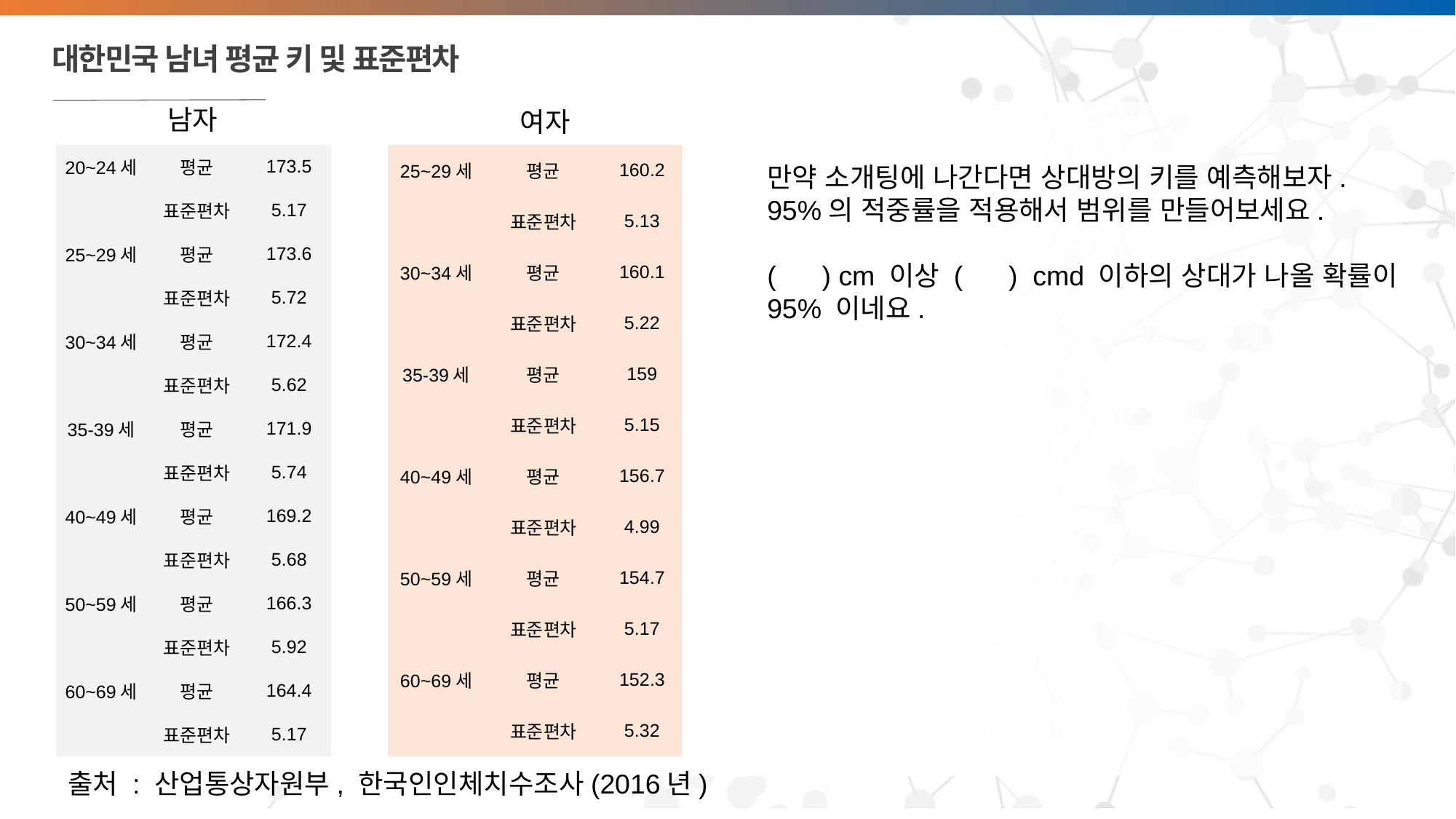

# 대한민국 남녀 평균 키 및 표준편차

남자
여자
| 20~24세 | 평균 | 173.5 |
| --- | --- | --- |
|  | 표준편차 | 5.17 |
| 25~29세 | 평균 | 173.6 |
|  | 표준편차 | 5.72 |
| 30~34세 | 평균 | 172.4 |
|  | 표준편차 | 5.62 |
| 35-39세 | 평균 | 171.9 |
|  | 표준편차 | 5.74 |
| 40~49세 | 평균 | 169.2 |
|  | 표준편차 | 5.68 |
| 50~59세 | 평균 | 166.3 |
|  | 표준편차 | 5.92 |
| 60~69세 | 평균 | 164.4 |
|  | 표준편차 | 5.17 |
| 25~29세 | 평균 | 160.2 |
| --- | --- | --- |
|  | 표준편차 | 5.13 |
| 30~34세 | 평균 | 160.1 |
|  | 표준편차 | 5.22 |
| 35-39세 | 평균 | 159 |
|  | 표준편차 | 5.15 |
| 40~49세 | 평균 | 156.7 |
|  | 표준편차 | 4.99 |
| 50~59세 | 평균 | 154.7 |
|  | 표준편차 | 5.17 |
| 60~69세 | 평균 | 152.3 |
|  | 표준편차 | 5.32 |
만약 소개팅에 나간다면 상대방의 키를 예측해보자.
95%의 적중률을 적용해서 범위를 만들어보세요.

(      ) cm 이상 (      )  cmd 이하의 상대가 나올 확률이
95% 이네요.
출처 : 산업통상자원부, 한국인인체치수조사(2016년)